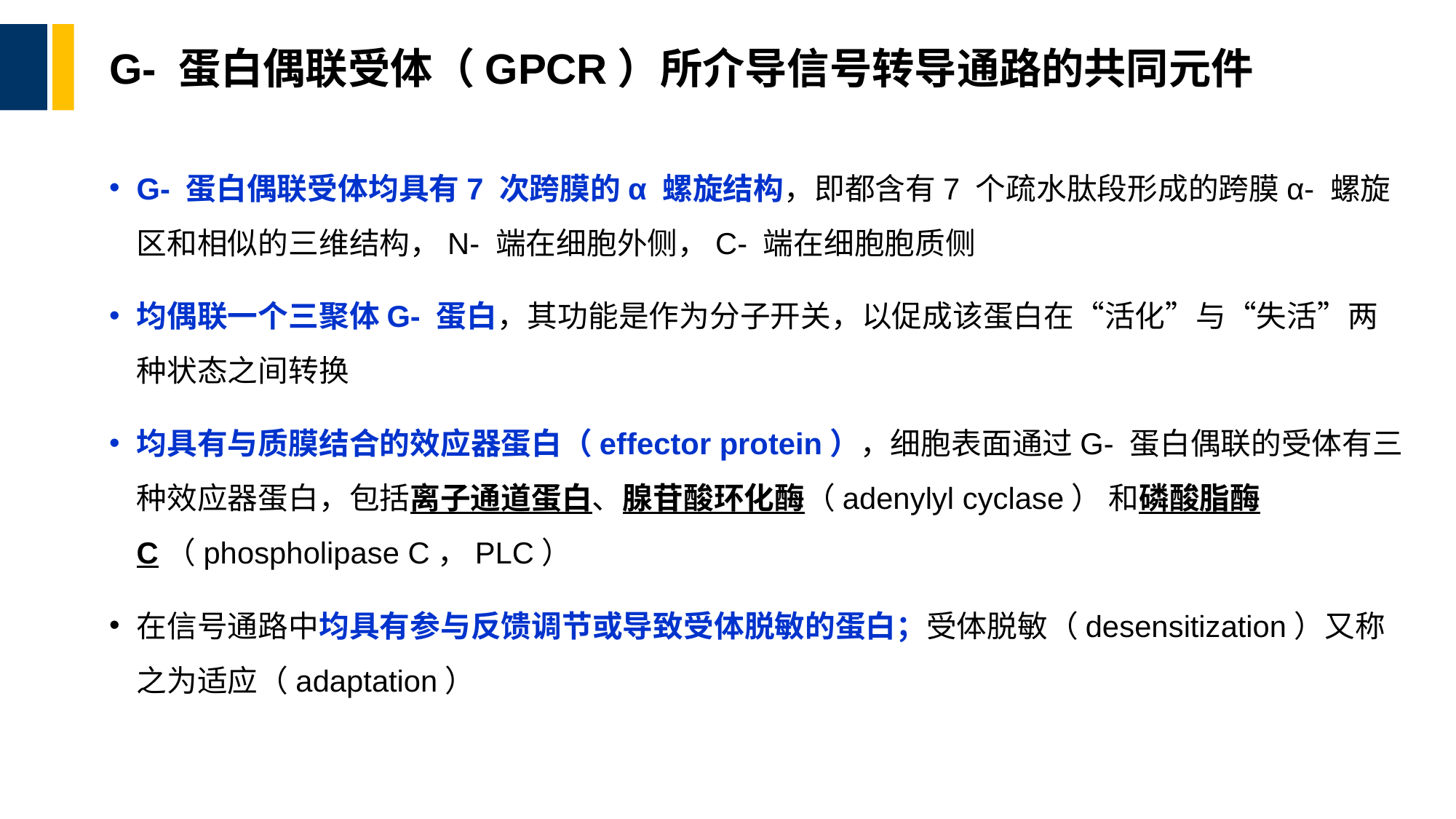

# G- 蛋白偶联受体（GPCR）所介导信号转导通路的共同元件
G- 蛋白偶联受体均具有7 次跨膜的α 螺旋结构，即都含有7 个疏水肽段形成的跨膜α- 螺旋区和相似的三维结构，N- 端在细胞外侧，C- 端在细胞胞质侧
均偶联一个三聚体G- 蛋白，其功能是作为分子开关，以促成该蛋白在“活化”与“失活”两种状态之间转换
均具有与质膜结合的效应器蛋白（effector protein），细胞表面通过G- 蛋白偶联的受体有三种效应器蛋白，包括离子通道蛋白、腺苷酸环化酶（adenylyl cyclase） 和磷酸脂酶C（phospholipase C，PLC）
在信号通路中均具有参与反馈调节或导致受体脱敏的蛋白；受体脱敏（desensitization）又称之为适应（adaptation）